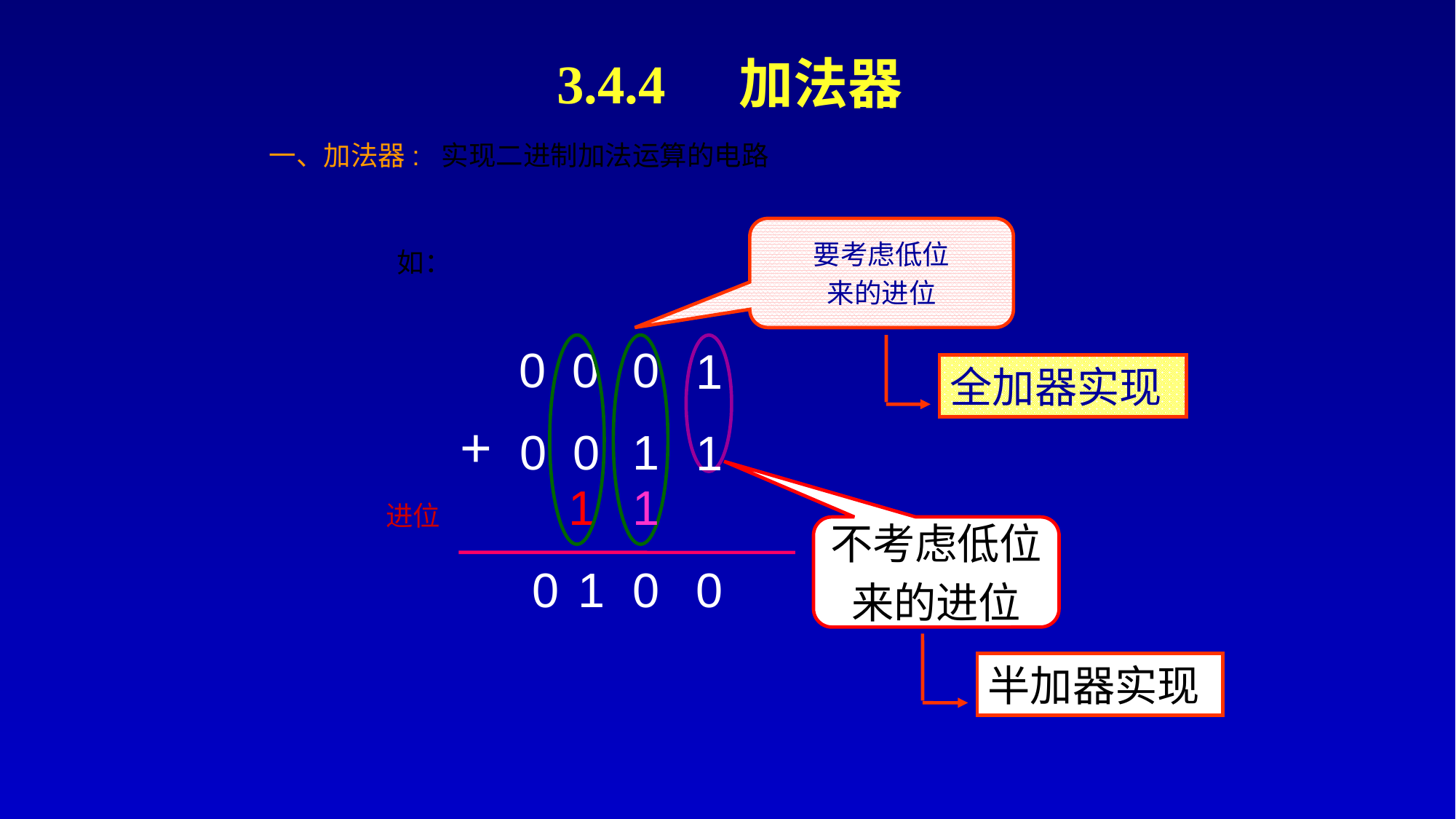

3.4.4    加法器
一、加法器:  实现二进制加法运算的电路
要考虑低位
来的进位
如：
0  0
0
1
+
0  0
1
1

全加器实现

1
0
1
0
进位
不考虑低位
来的进位
0
1

半加器实现